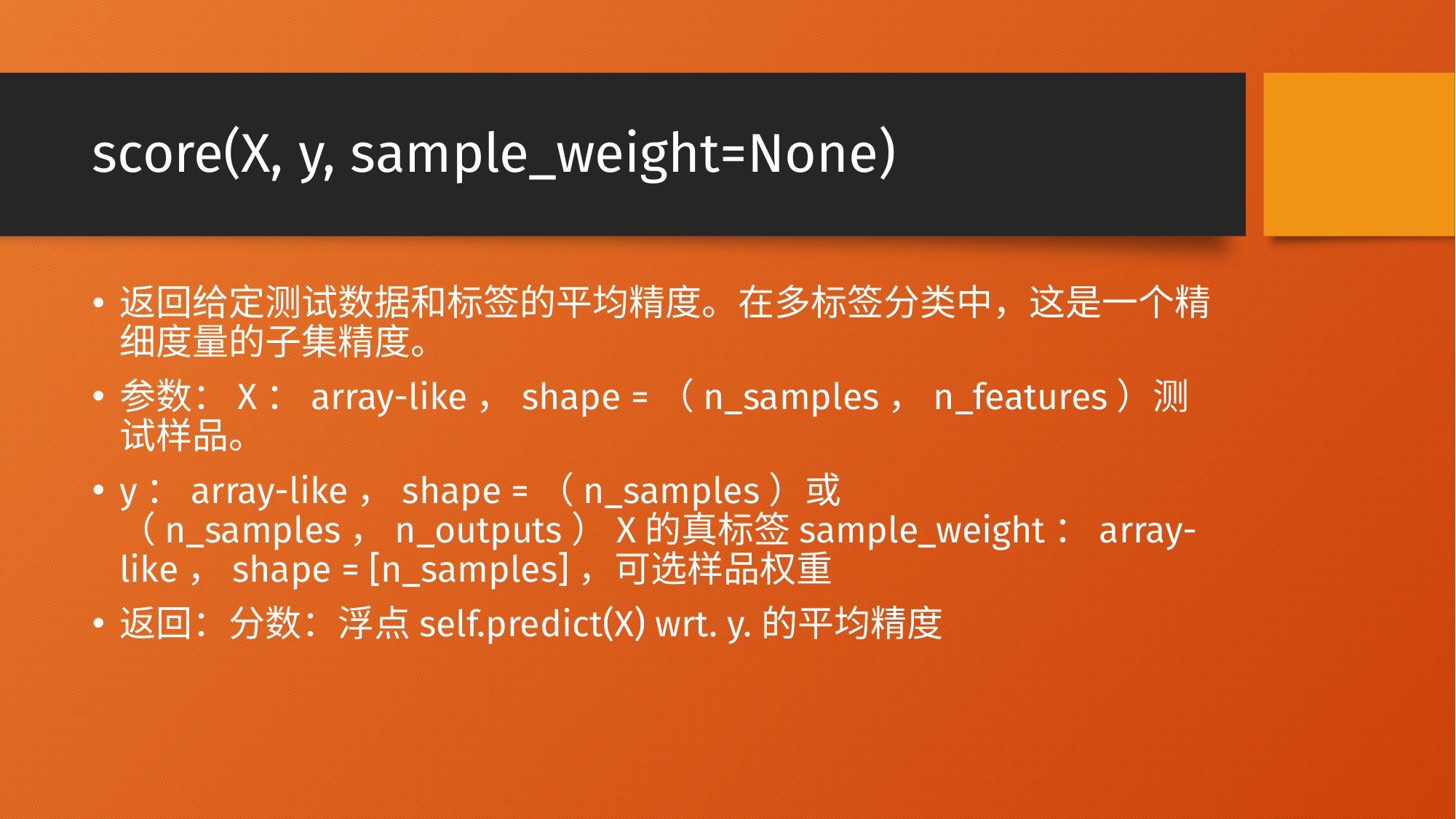

# score(X, y, sample_weight=None)
返回给定测试数据和标签的平均精度。在多标签分类中，这是一个精细度量的子集精度。
参数：X：array-like，shape =（n_samples，n_features）测试样品。
y：array-like，shape =（n_samples）或（n_samples，n_outputs）X的真标签sample_weight：array-like，shape = [n_samples]，可选样品权重
返回：分数：浮点self.predict(X) wrt. y.的平均精度